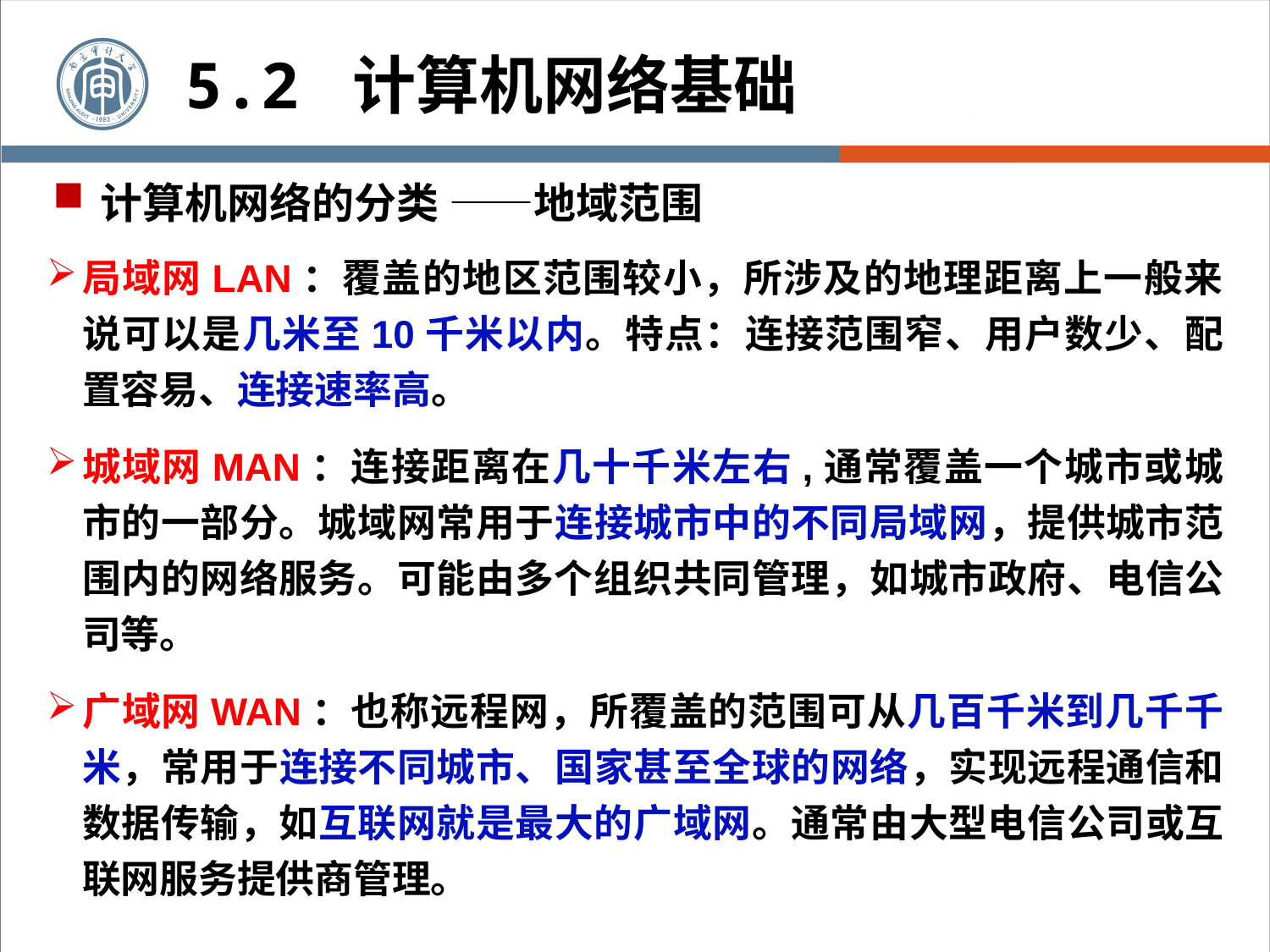

5.2 计算机网络基础
计算机网络的分类 ——地域范围
局域网LAN：覆盖的地区范围较小，所涉及的地理距离上一般来说可以是几米至10千米以内。特点：连接范围窄、用户数少、配置容易、连接速率高。
城域网MAN：连接距离在几十千米左右,通常覆盖一个城市或城市的一部分。城域网常用于连接城市中的不同局域网，提供城市范围内的网络服务。可能由多个组织共同管理，如城市政府、电信公司等。
广域网WAN：也称远程网，所覆盖的范围可从几百千米到几千千米，常用于连接不同城市、国家甚至全球的网络，实现远程通信和数据传输，如互联网就是最大的广域网。通常由大型电信公司或互联网服务提供商管理。